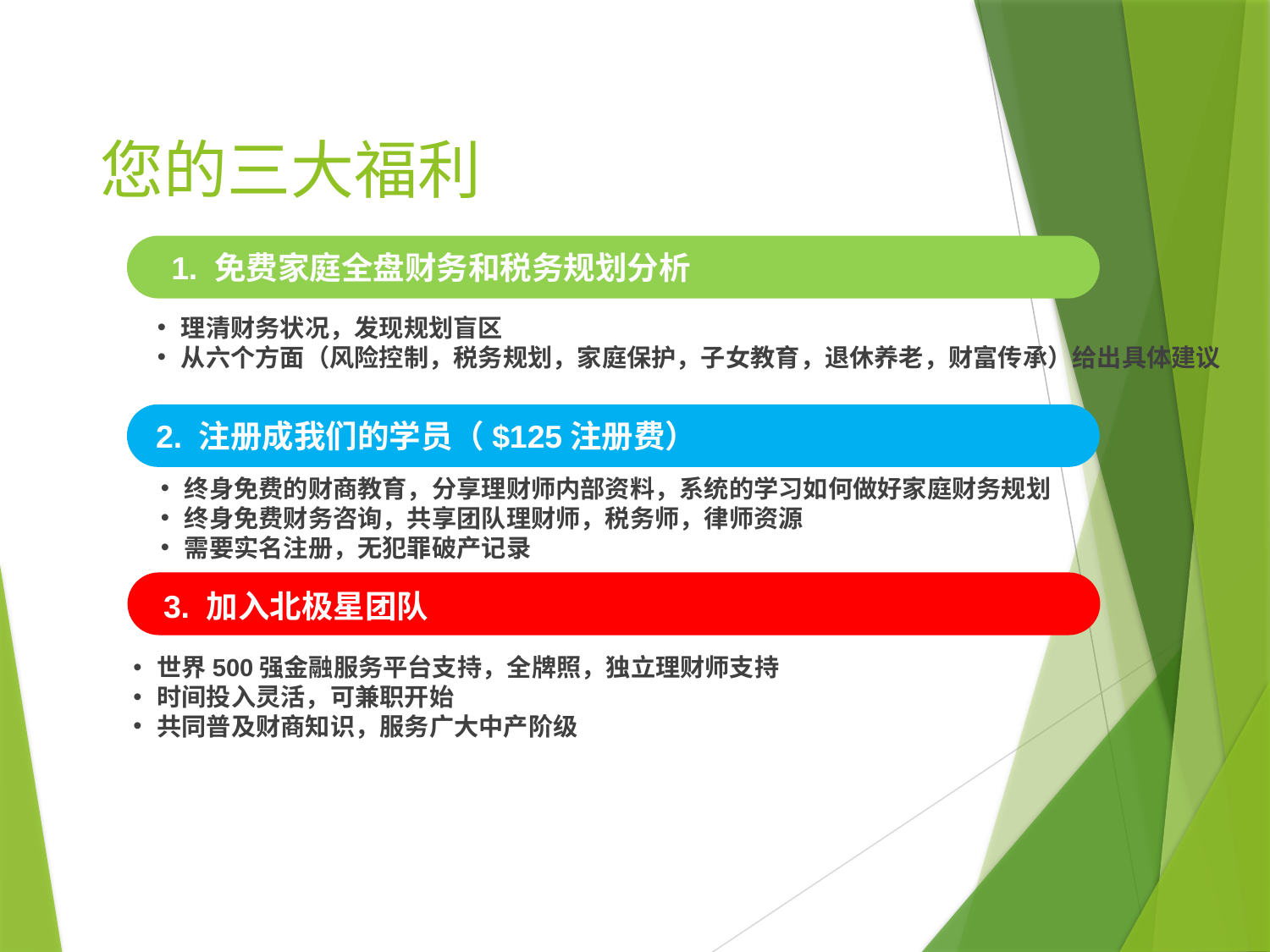

# 您的三大福利

1. 免费家庭全盘财务和税务规划分析
理清财务状况，发现规划盲区
从六个方面（风险控制，税务规划，家庭保护，子女教育，退休养老，财富传承）给出具体建议
  2. 注册成我们的学员（$125注册费）

终身免费的财商教育，分享理财师内部资料，系统的学习如何做好家庭财务规划
终身免费财务咨询，共享团队理财师，税务师，律师资源
需要实名注册，无犯罪破产记录

 3. 加入北极星团队
世界500强金融服务平台支持，全牌照，独立理财师支持
时间投入灵活，可兼职开始
共同普及财商知识，服务广大中产阶级